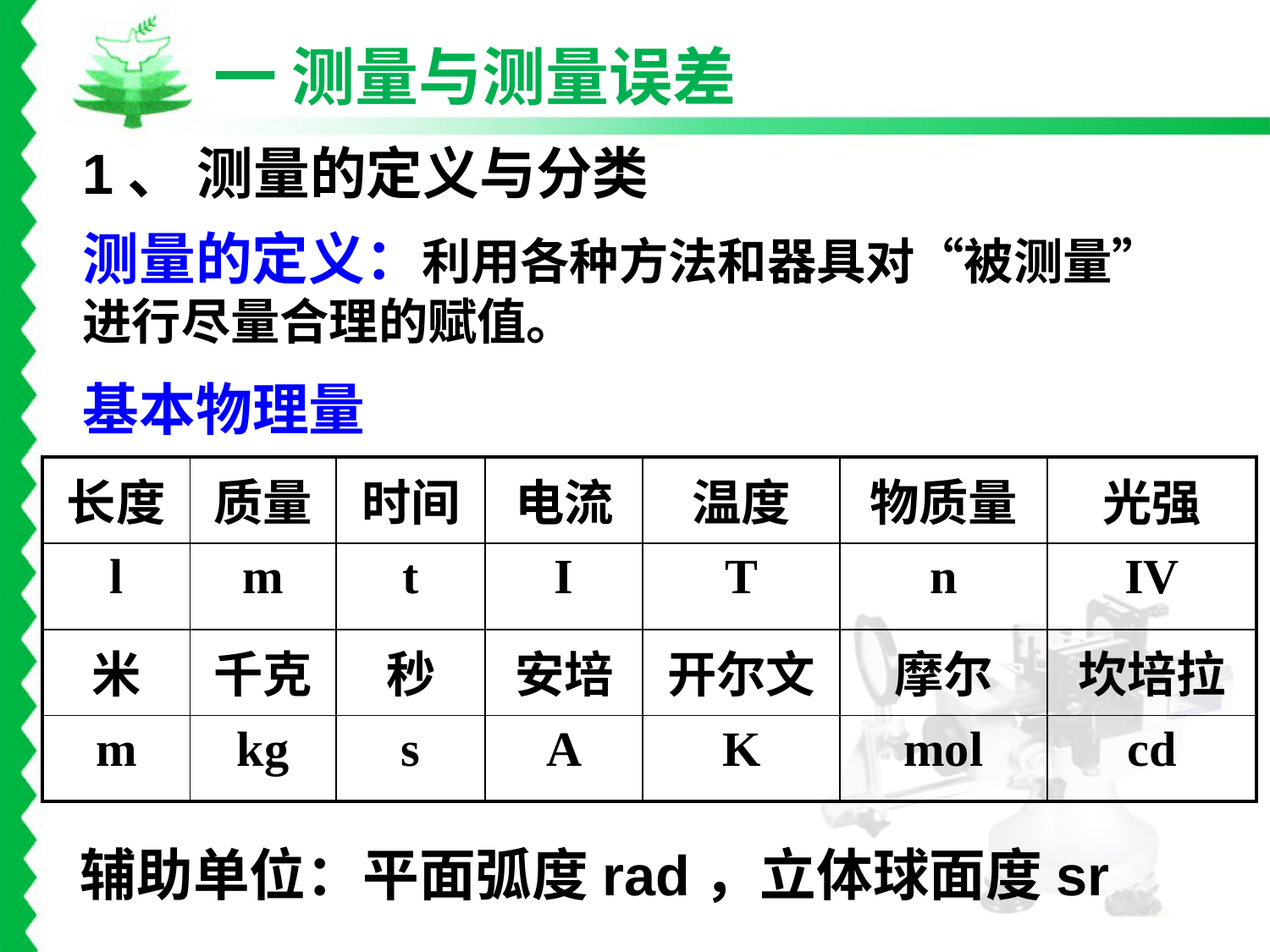

一 测量与测量误差
1、 测量的定义与分类

测量的定义：利用各种方法和器具对“被测量”进行尽量合理的赋值。
基本物理量
| 长度 | 质量 | 时间 | 电流 | 温度 | 物质量 | 光强 |
| --- | --- | --- | --- | --- | --- | --- |
| l | m | t | I | T | n | IV |
| 米 | 千克 | 秒 | 安培 | 开尔文 | 摩尔 | 坎培拉 |
| m | kg | s | A | K | mol | cd |
辅助单位：平面弧度rad，立体球面度sr